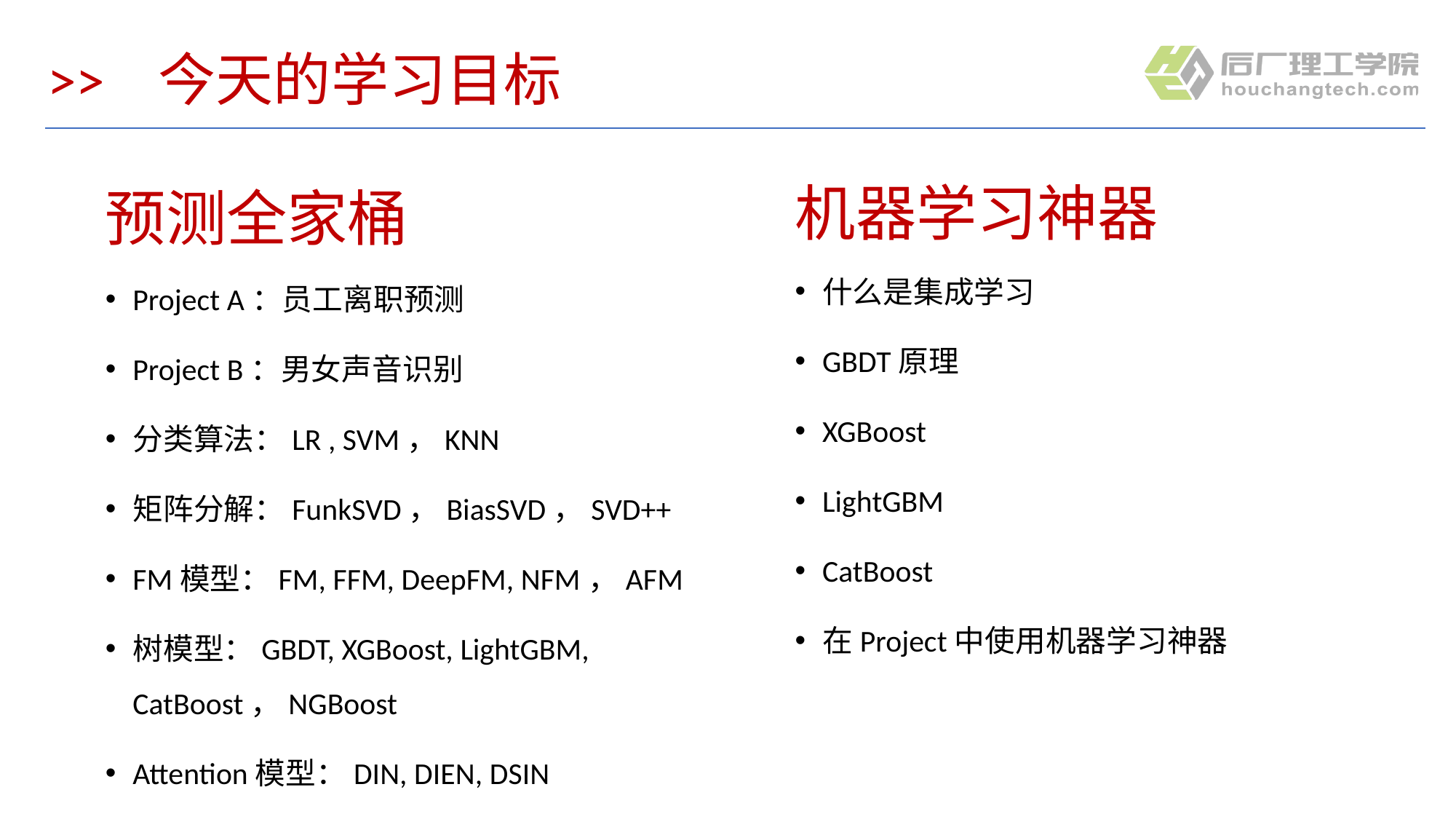

# >>   今天的学习目标
机器学习神器
预测全家桶
什么是集成学习
GBDT原理
XGBoost
LightGBM
CatBoost
在Project中使用机器学习神器

Project A：员工离职预测
Project B：男女声音识别
分类算法：LR , SVM，KNN
矩阵分解：FunkSVD，BiasSVD，SVD++
FM模型：FM, FFM, DeepFM, NFM，AFM
树模型：GBDT, XGBoost, LightGBM, CatBoost，NGBoost
Attention模型：DIN, DIEN, DSIN